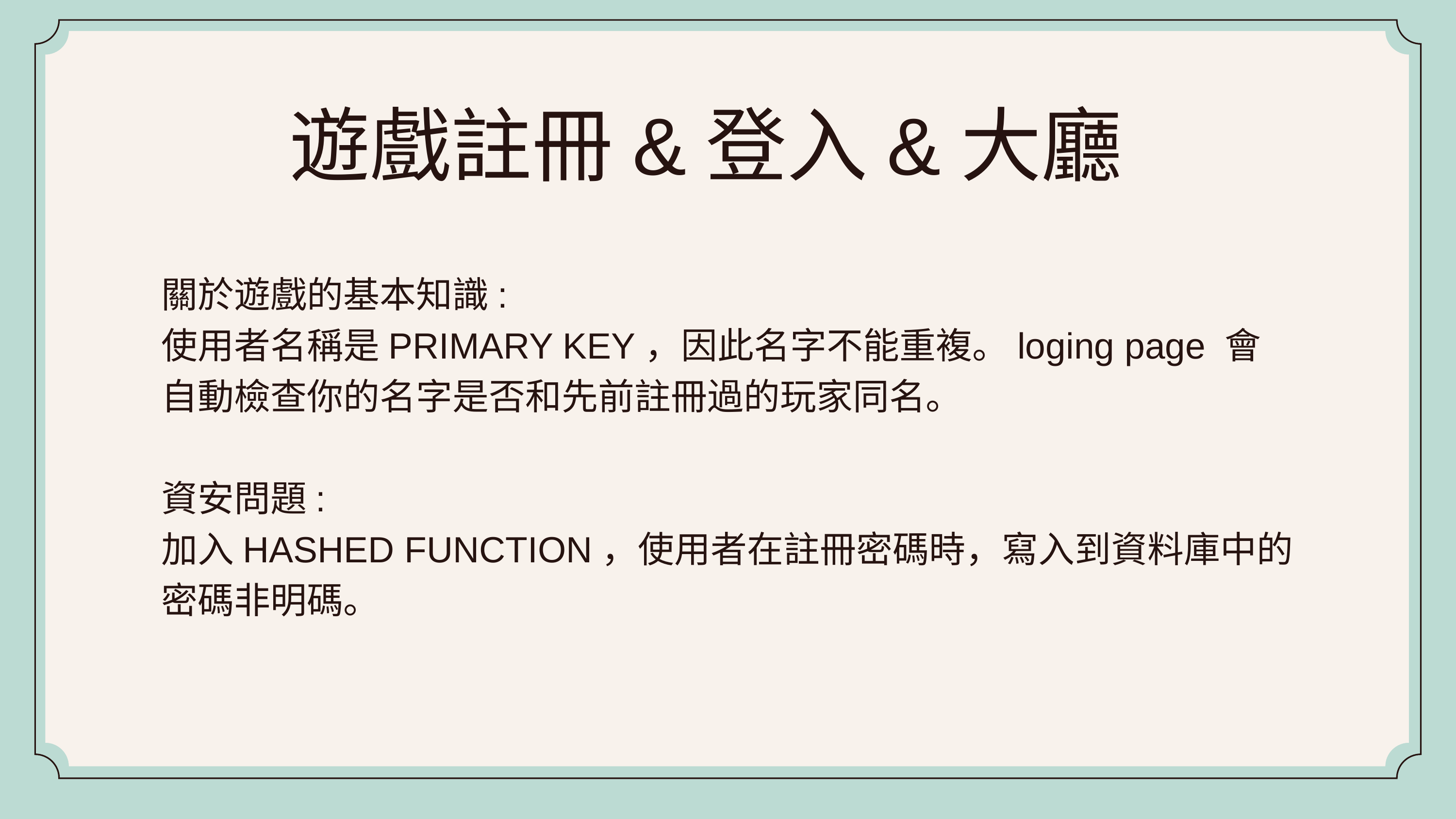

遊戲註冊&登入&大廳
關於遊戲的基本知識:
使用者名稱是PRIMARY KEY，因此名字不能重複。loging page 會自動檢查你的名字是否和先前註冊過的玩家同名。

資安問題:
加入HASHED FUNCTION，使用者在註冊密碼時，寫入到資料庫中的密碼非明碼。